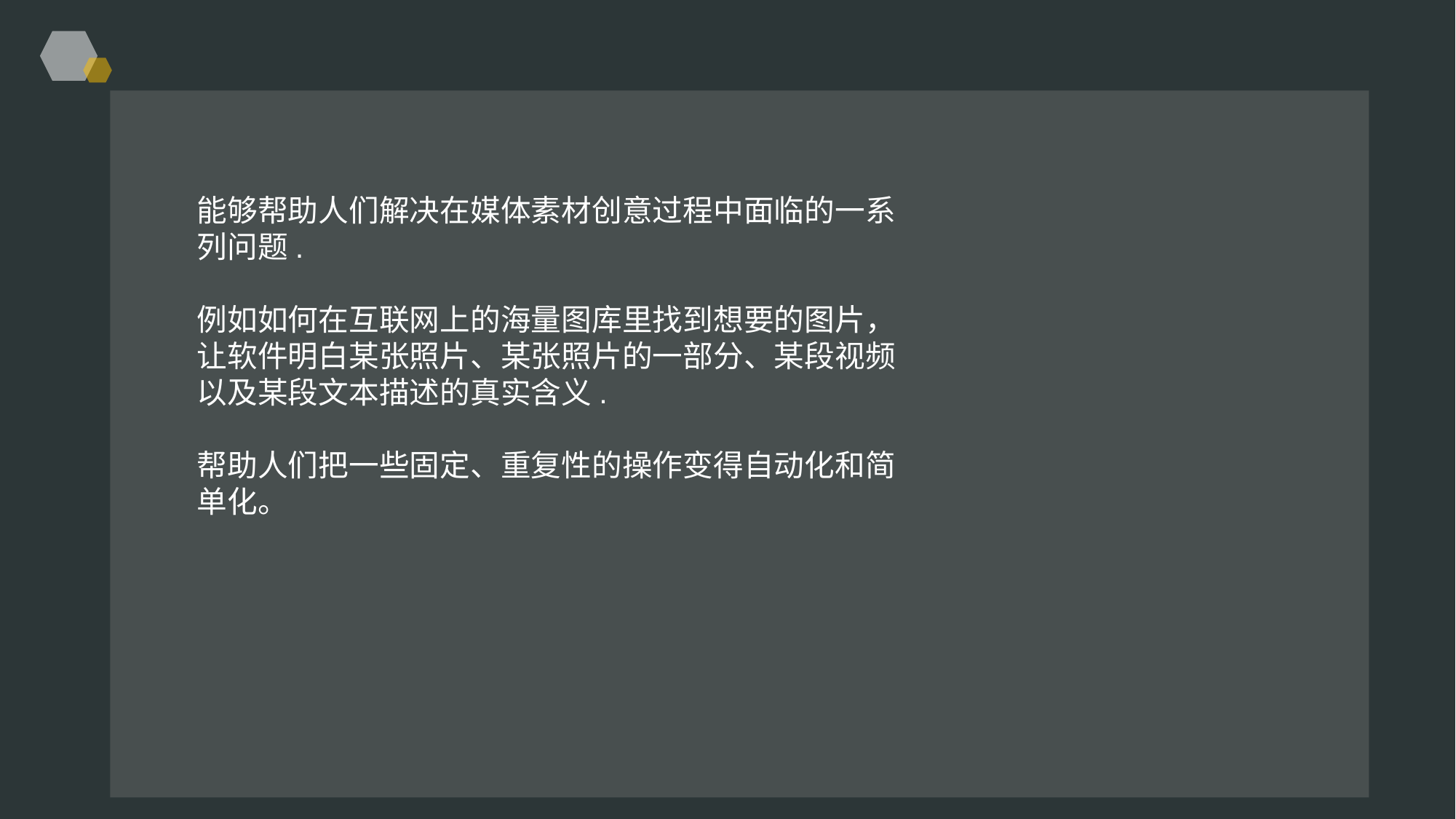

能够帮助人们解决在媒体素材创意过程中面临的一系列问题.

例如如何在互联网上的海量图库里找到想要的图片，让软件明白某张照片、某张照片的一部分、某段视频以及某段文本描述的真实含义.

帮助人们把一些固定、重复性的操作变得自动化和简单化。